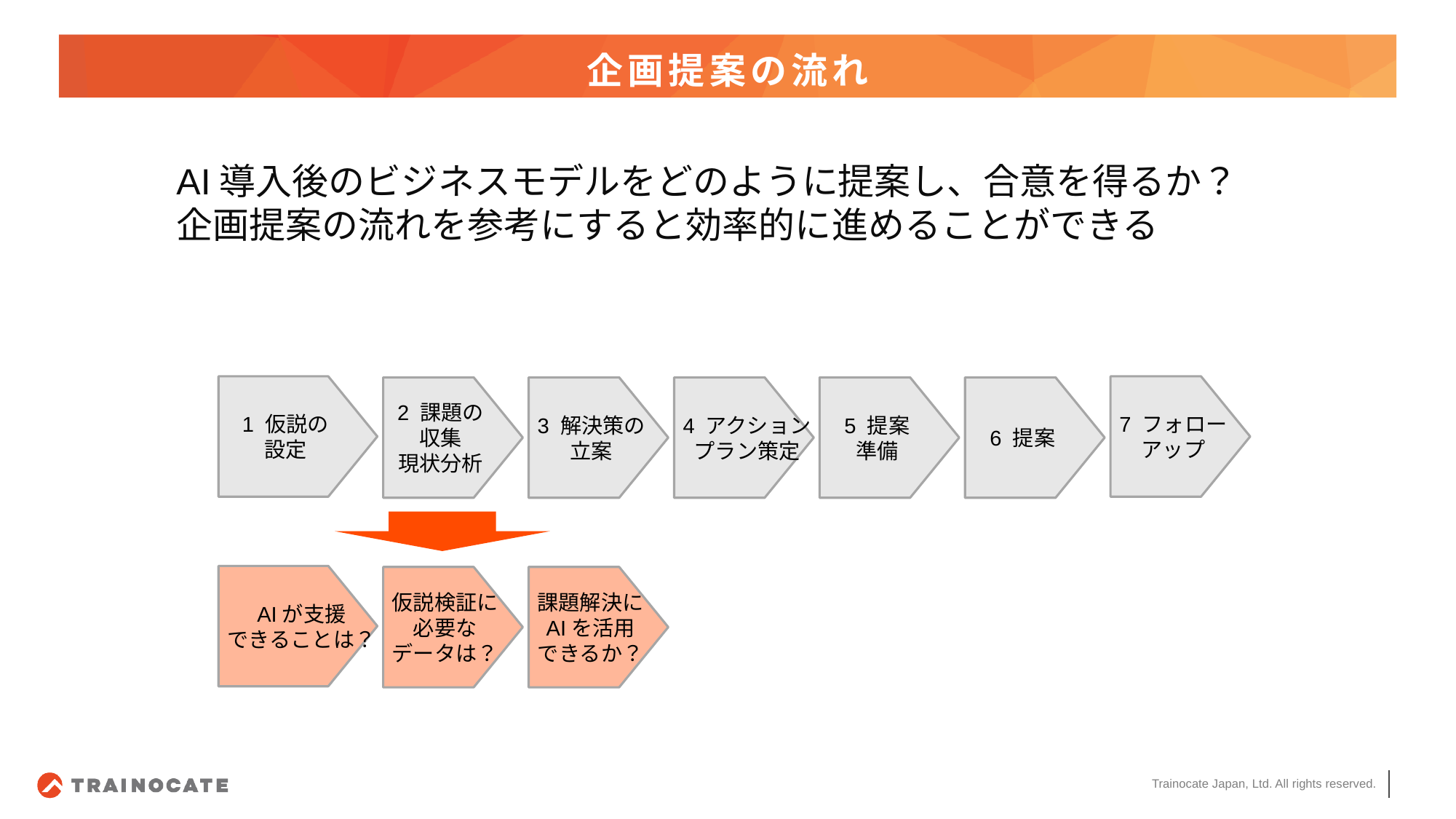

# 企画提案の流れ
AI導入後のビジネスモデルをどのように提案し、合意を得るか？
企画提案の流れを参考にすると効率的に進めることができる
1 仮説の
設定
7 フォロー
アップ
2 課題の
収集
現状分析
3 解決策の
立案
4 アクション
プラン策定
5 提案
準備
6 提案

AIが支援
できることは？
仮説検証に
必要な
データは？
課題解決に
AIを活用
できるか？